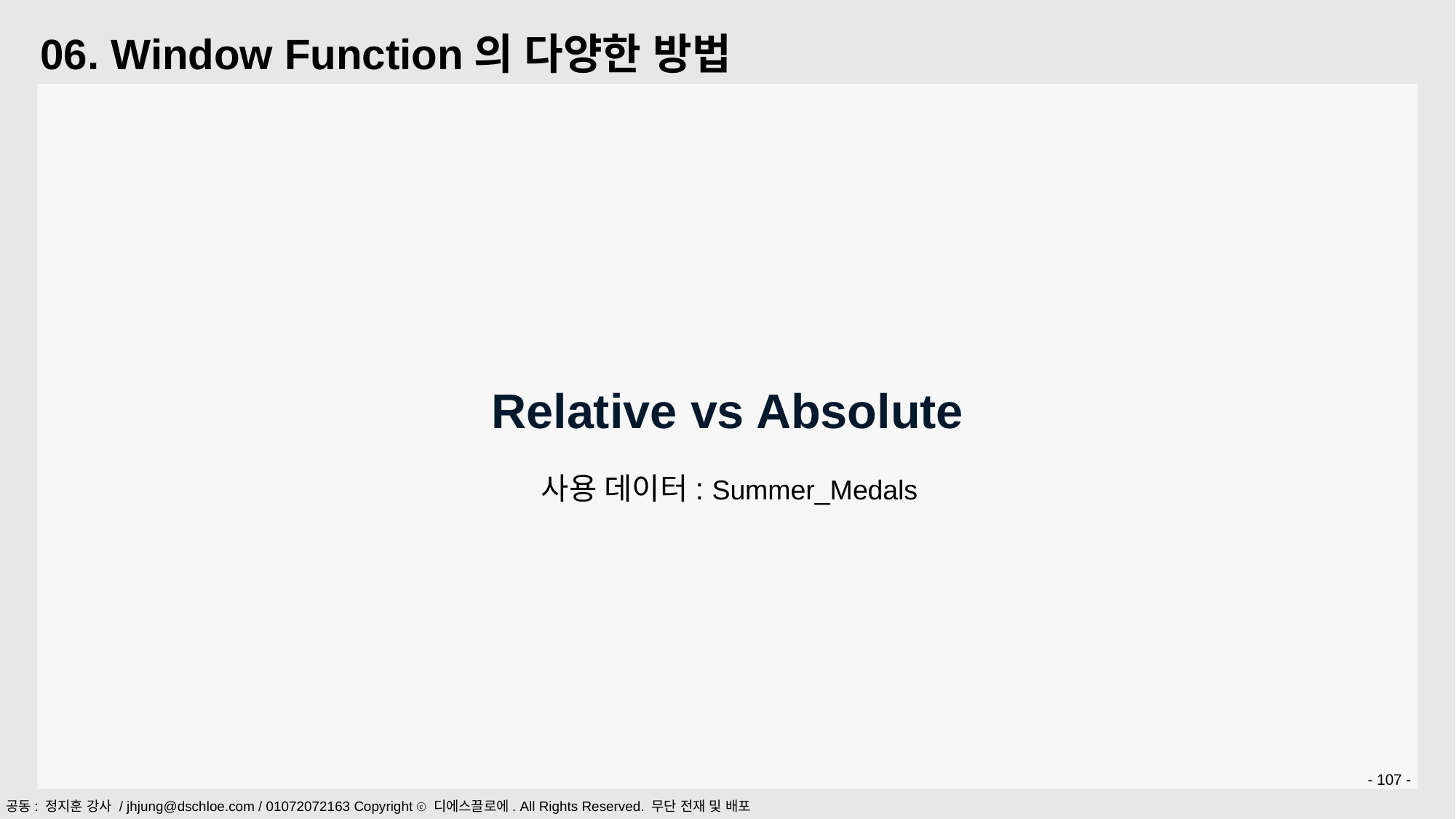

06. Window Function의 다양한 방법
Relative vs Absolute
사용 데이터: Summer_Medals
- 107 -